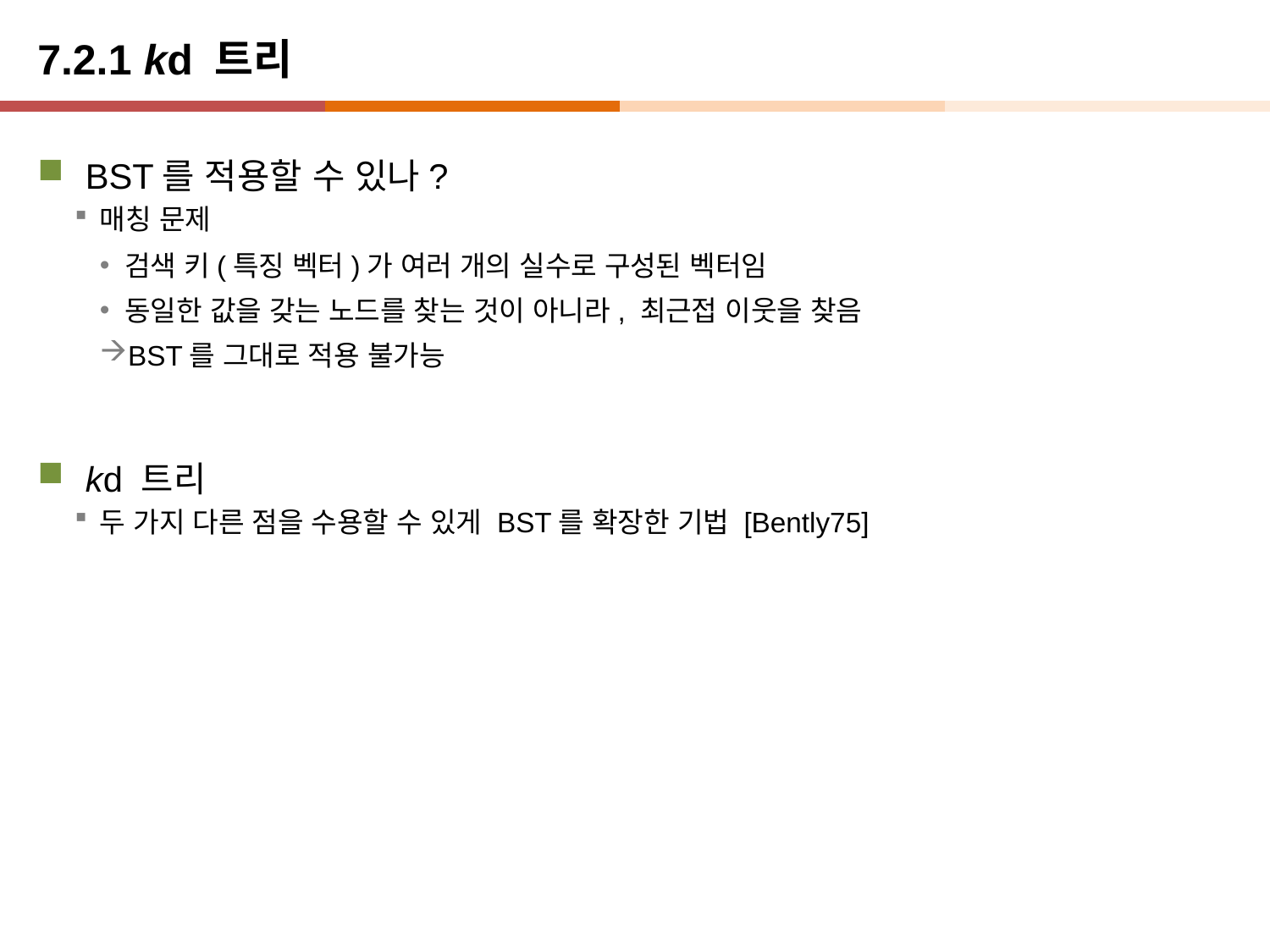

# 7.2.1 kd 트리
BST를 적용할 수 있나?
매칭 문제
검색 키(특징 벡터)가 여러 개의 실수로 구성된 벡터임
동일한 값을 갖는 노드를 찾는 것이 아니라, 최근접 이웃을 찾음
BST를 그대로 적용 불가능

kd 트리
두 가지 다른 점을 수용할 수 있게 BST를 확장한 기법 [Bently75]